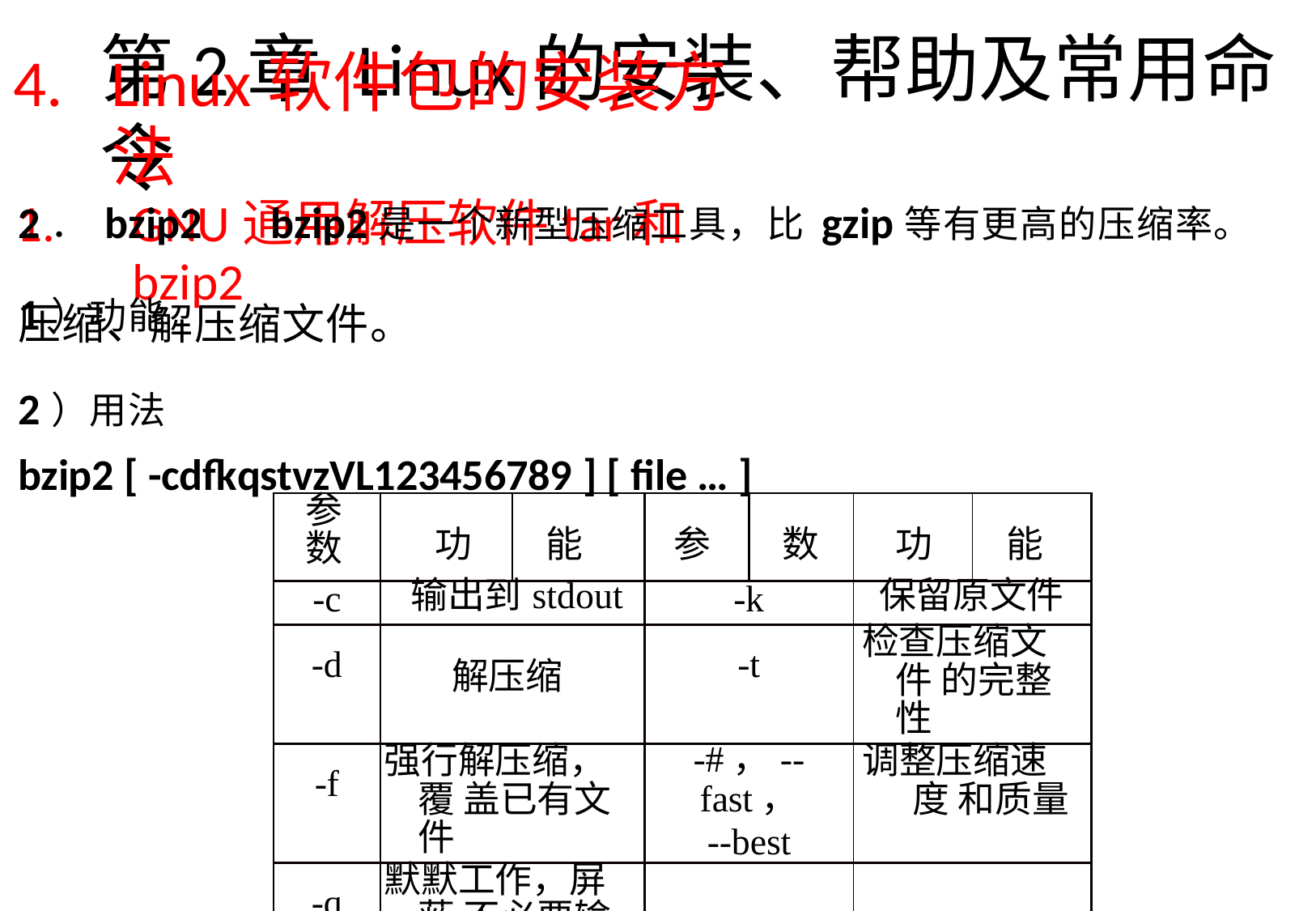

Linux软件包的安装方法
GNU通用解压软件tar和bzip2
# 第2章Linux的安装、帮助及常用命令
2．bzip2	bzip2是一个新型压缩工具，比gzip等有更高的压缩率。  1）功能
压缩、解压缩文件。
2）用法
bzip2 [ -cdfkqstvzVL123456789 ] [ file … ]
| 参 数 | 功 | 能 | 参 | 数 | 功 | 能 |
| --- | --- | --- | --- | --- | --- | --- |
| -c | 输出到stdout |  | -k |  | 保留原文件 |  |
| -d | 解压缩 |  | -t |  | 检查压缩文件 的完整性 |  |
| -f | 强行解压缩，覆 盖已有文件 |  | -#，--fast， --best |  | 调整压缩速度 和质量 |  |
| -q | 默默工作，屏蔽 不必要输出 |  |  |  |  |  |